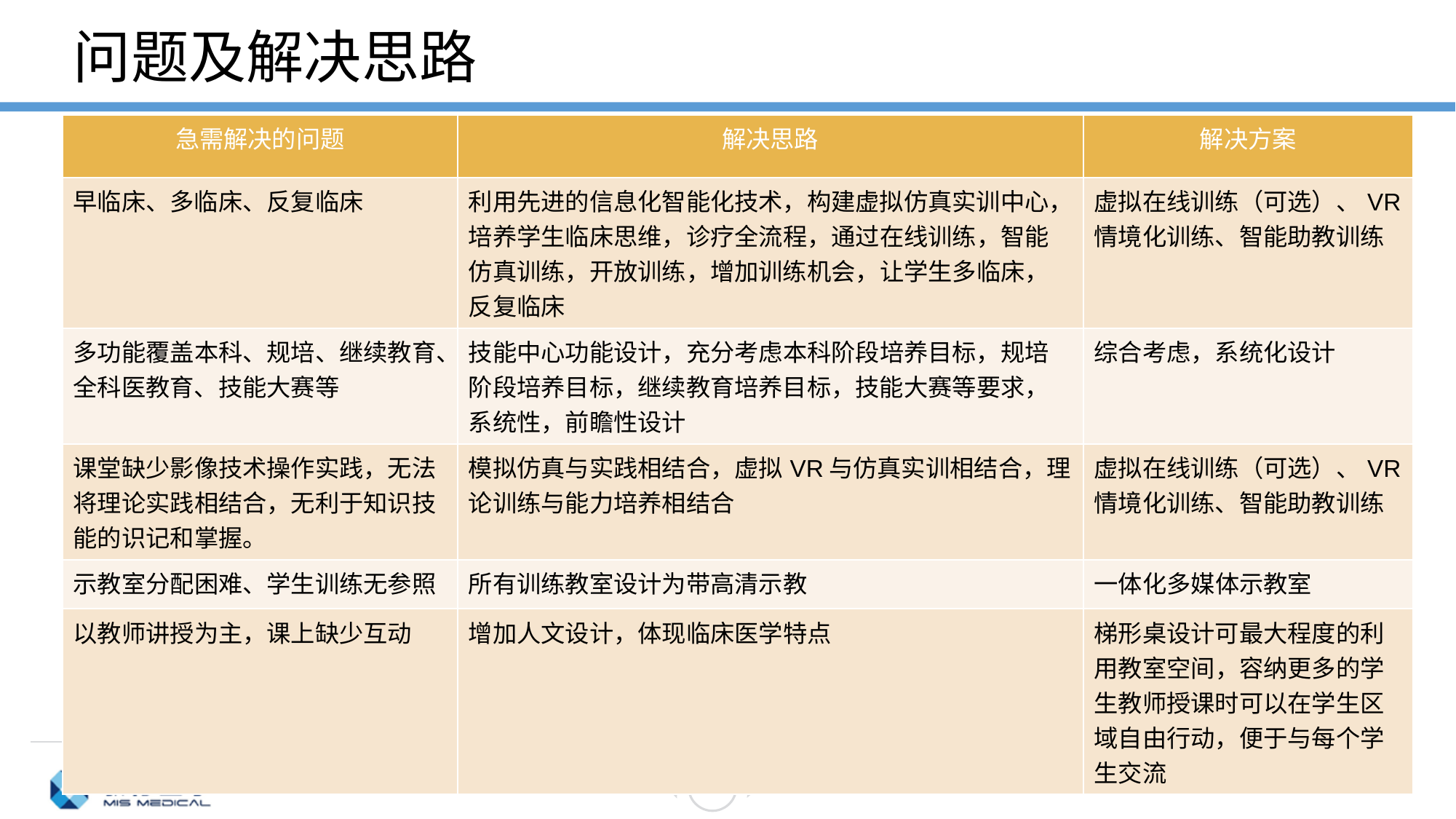

# 问题及解决思路
| 急需解决的问题 | 解决思路 | 解决方案 |
| --- | --- | --- |
| 早临床、多临床、反复临床 | 利用先进的信息化智能化技术，构建虚拟仿真实训中心，培养学生临床思维，诊疗全流程，通过在线训练，智能仿真训练，开放训练，增加训练机会，让学生多临床，反复临床 | 虚拟在线训练（可选）、VR情境化训练、智能助教训练 |
| 多功能覆盖本科、规培、继续教育、全科医教育、技能大赛等 | 技能中心功能设计，充分考虑本科阶段培养目标，规培阶段培养目标，继续教育培养目标，技能大赛等要求，系统性，前瞻性设计 | 综合考虑，系统化设计 |
| 课堂缺少影像技术操作实践，无法将理论实践相结合，无利于知识技能的识记和掌握。 | 模拟仿真与实践相结合，虚拟VR与仿真实训相结合，理论训练与能力培养相结合 | 虚拟在线训练（可选）、VR情境化训练、智能助教训练 |
| 示教室分配困难、学生训练无参照 | 所有训练教室设计为带高清示教 | 一体化多媒体示教室 |
| 以教师讲授为主，课上缺少互动 | 增加人文设计，体现临床医学特点 | 梯形桌设计可最大程度的利用教室空间，容纳更多的学生教师授课时可以在学生区域自由行动，便于与每个学生交流 |